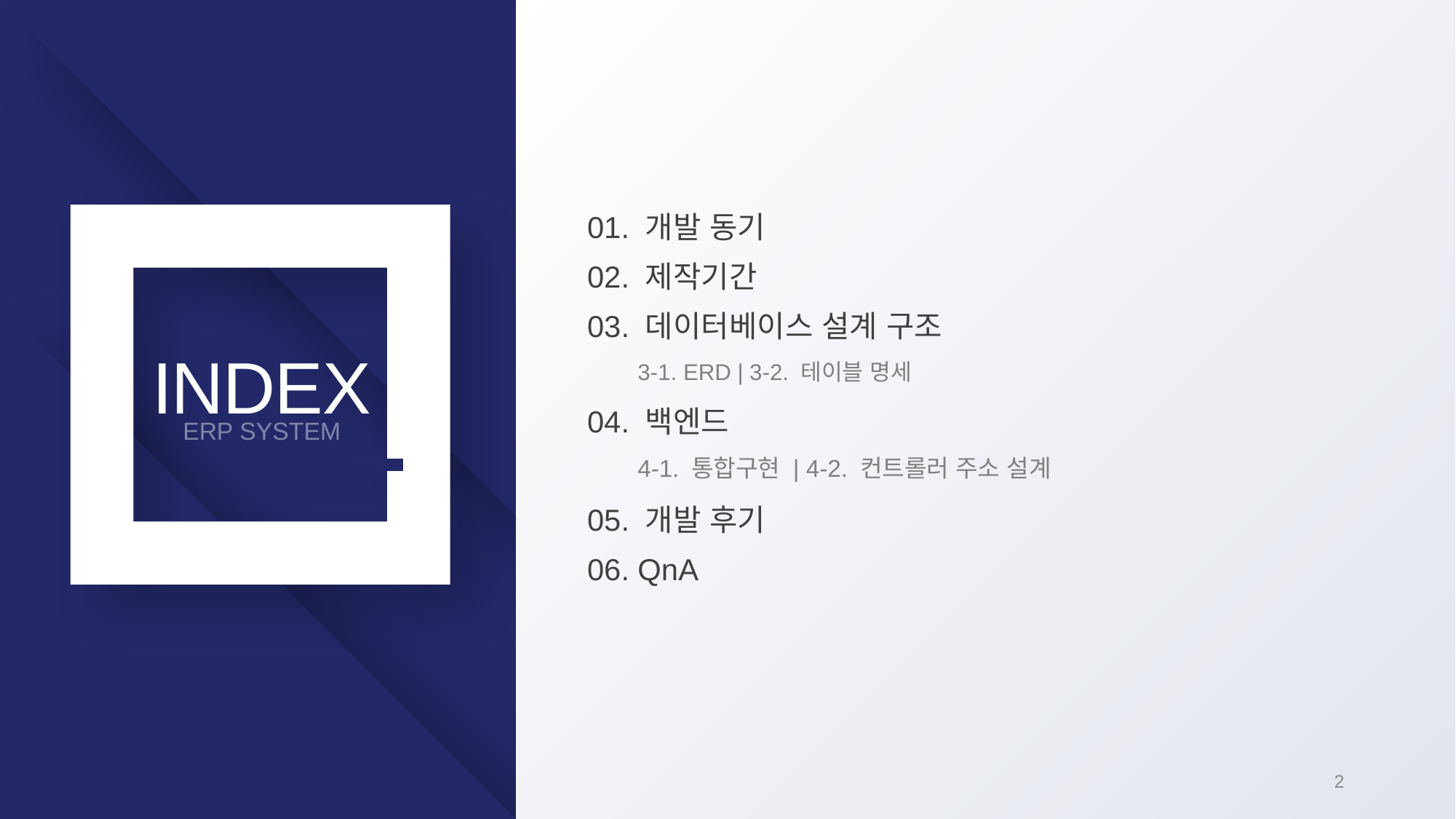

01. 개발 동기
02. 제작기간
03. 데이터베이스 설계 구조
INDEX
3-1. ERD | 3-2. 테이블 명세
04. 백엔드
ERP SYSTEM
4-1. 통합구현 | 4-2. 컨트롤러 주소 설계
05. 개발 후기
06. QnA
2